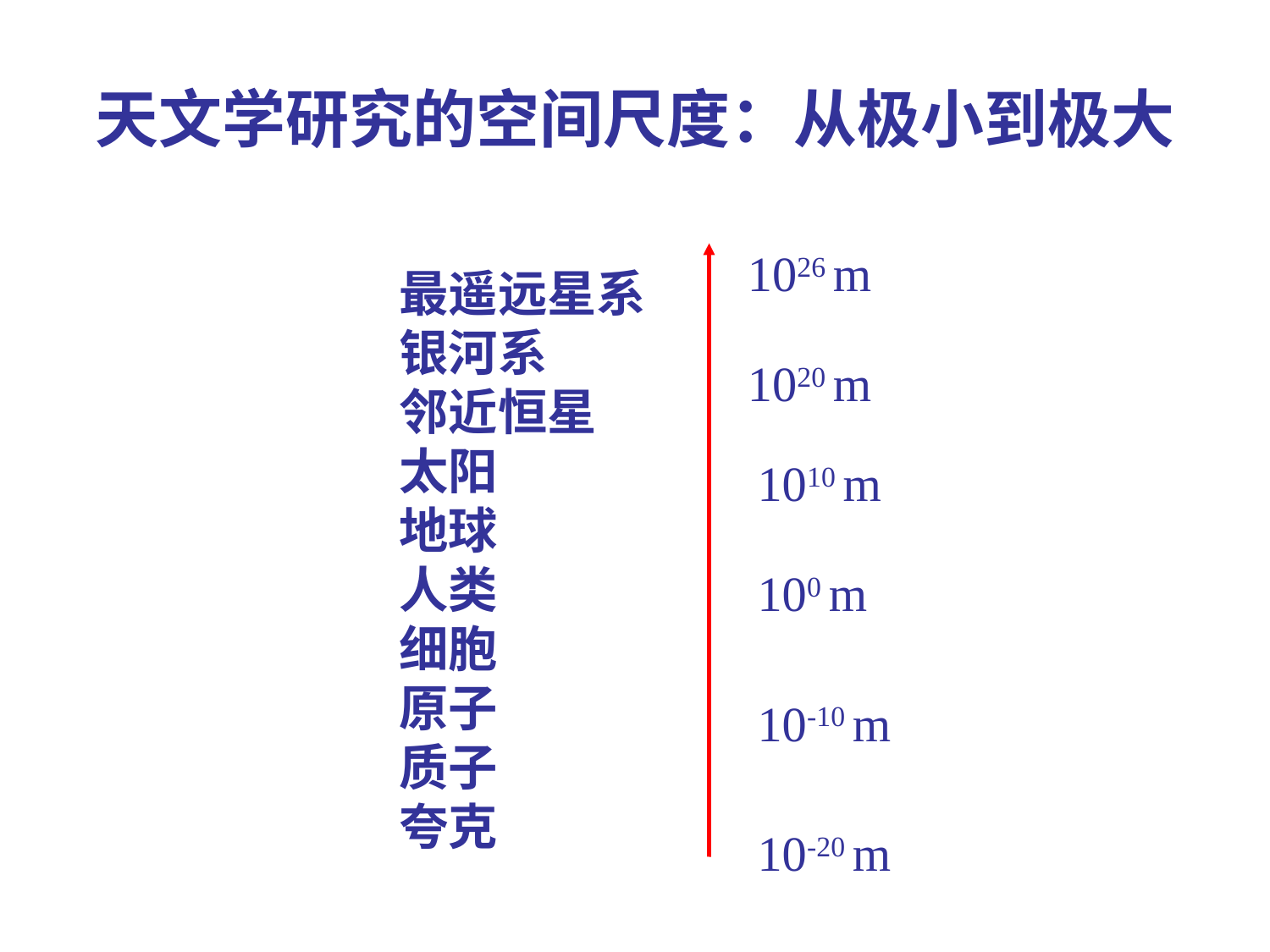

# 天文学研究的空间尺度：从极小到极大
1026 m

最遥远星系
银河系
邻近恒星
太阳
地球
人类
细胞
原子
质子
夸克
1020 m
1010 m
100 m
10-10 m
10-20 m